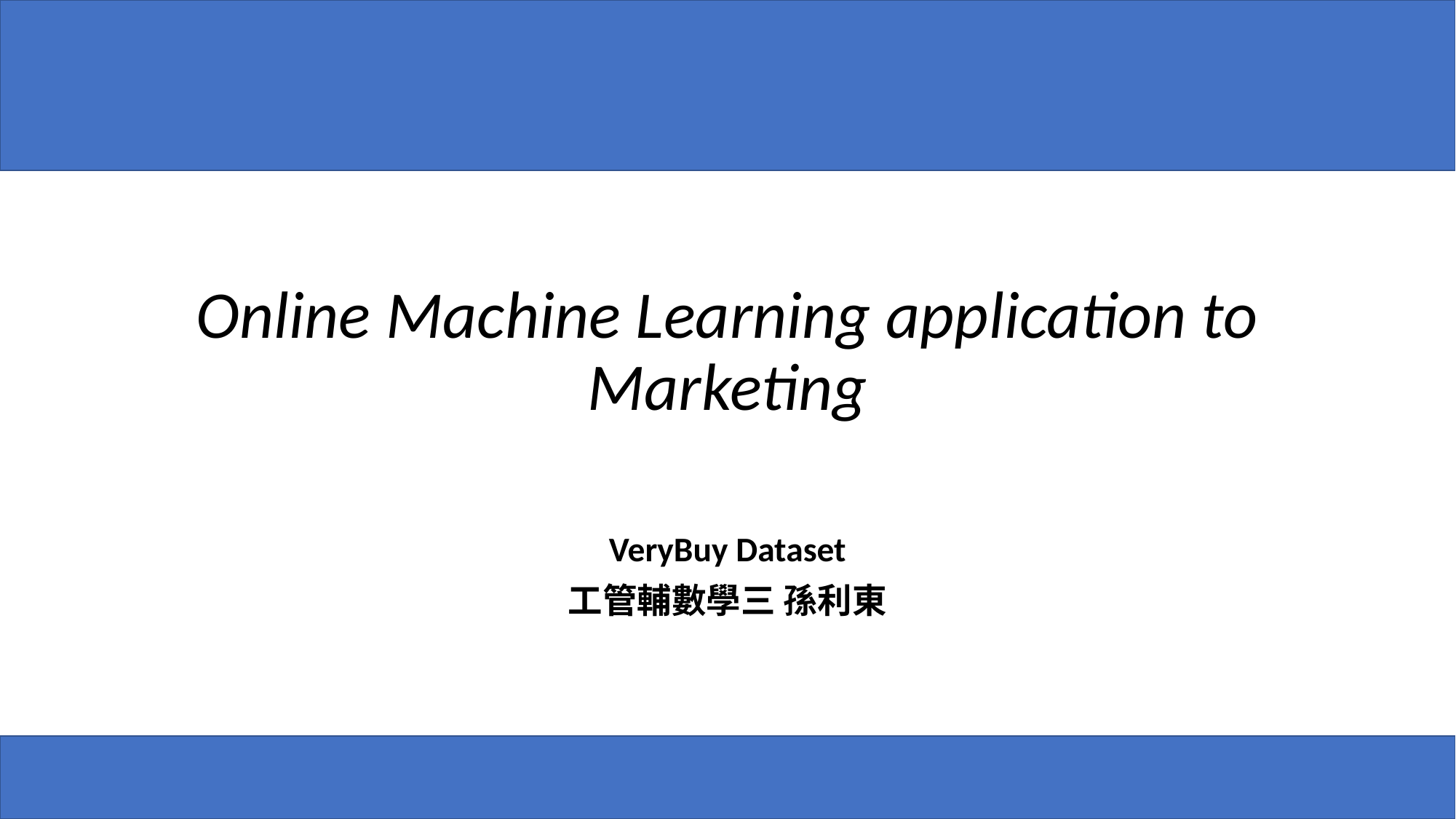

# Online Machine Learning application to Marketing

VeryBuy Dataset
工管輔數學三 孫利東